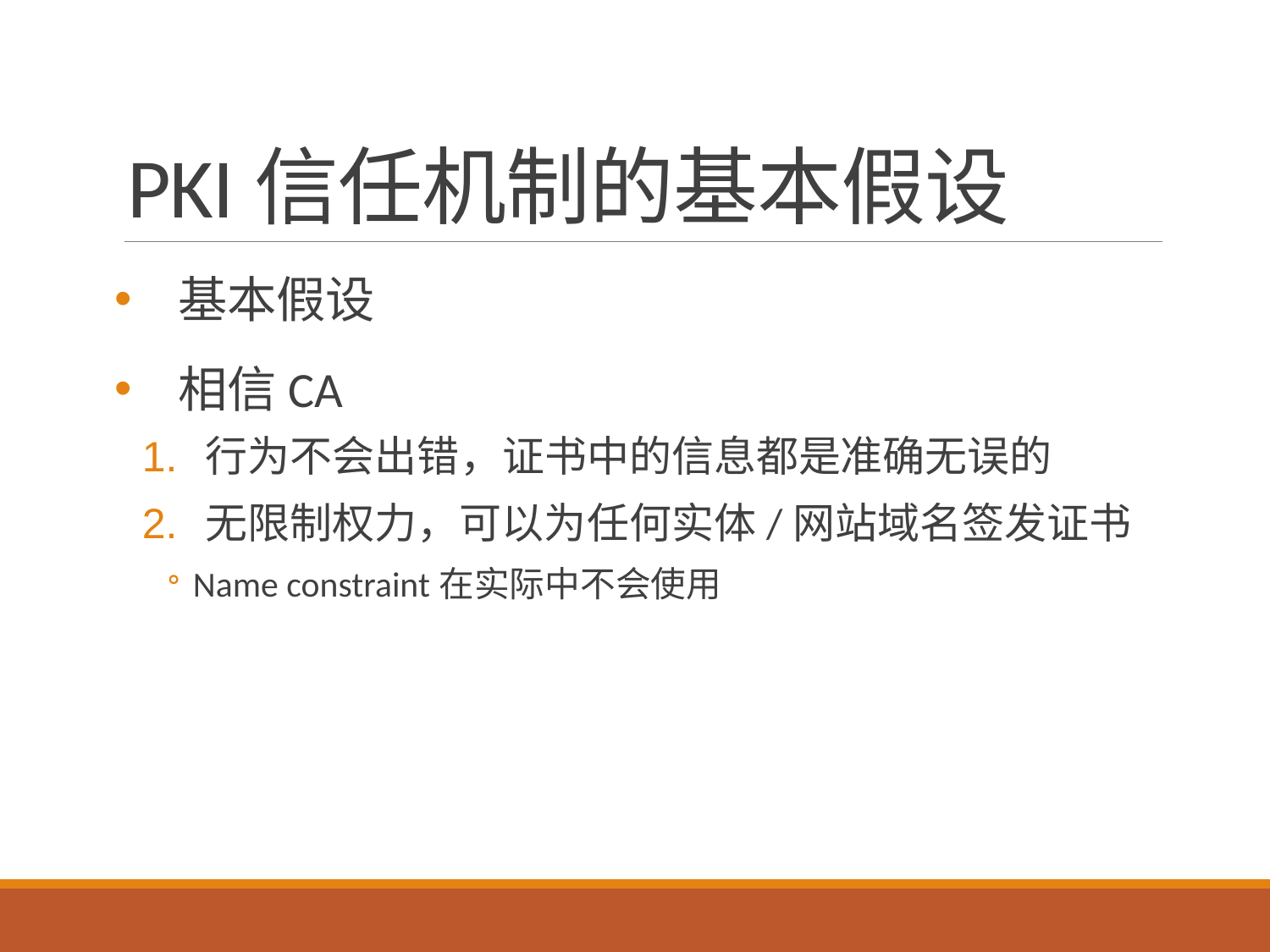

# PKI信任机制的基本假设
基本假设
相信CA
行为不会出错，证书中的信息都是准确无误的
无限制权力，可以为任何实体/网站域名签发证书
Name constraint在实际中不会使用